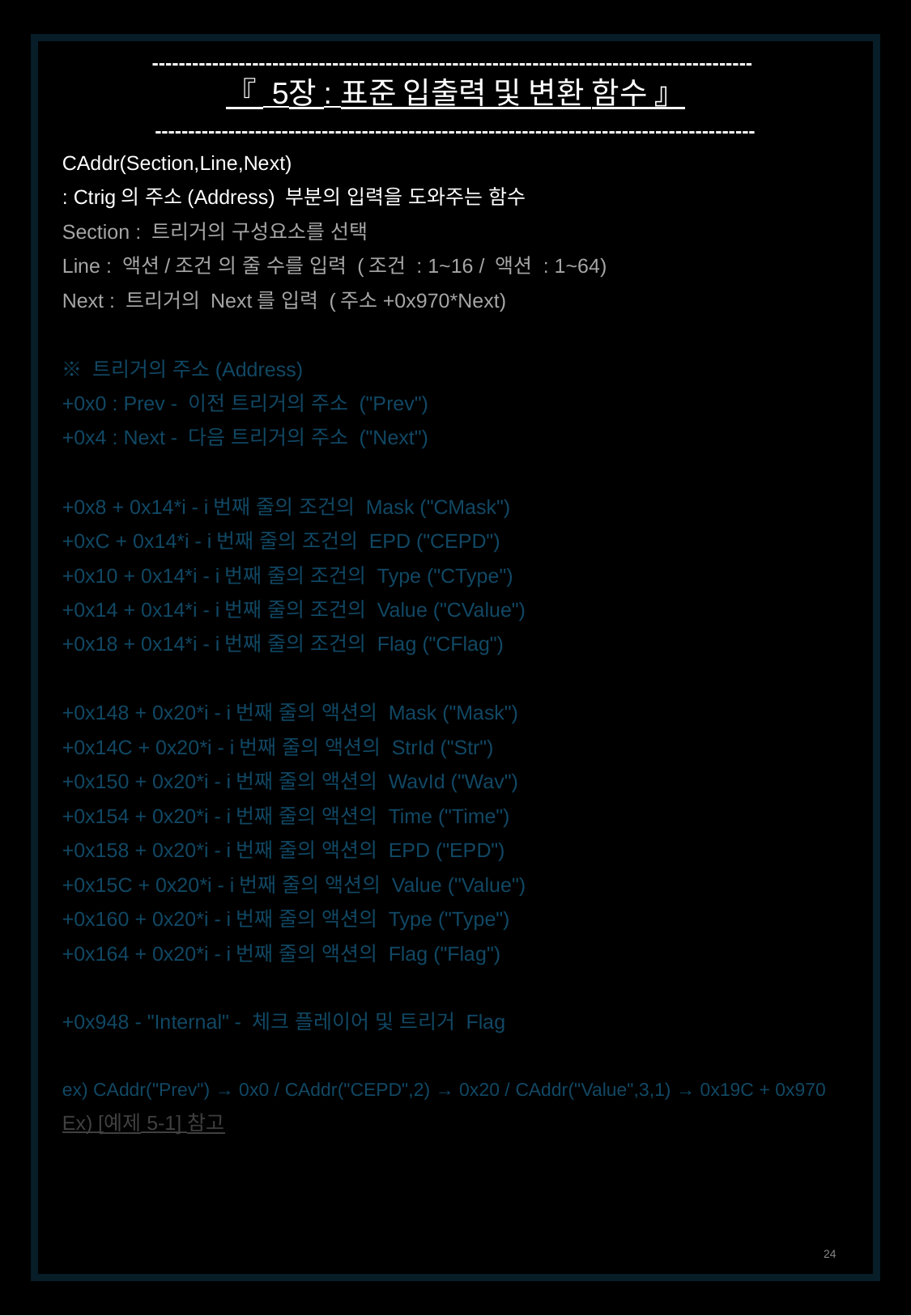

------------------------------------------------------------------------------------------
『  5장 : 표준 입출력 및 변환 함수 』
------------------------------------------------------------------------------------------
CAddr(Section,Line,Next)
: Ctrig의 주소(Address) 부분의 입력을 도와주는 함수
Section : 트리거의 구성요소를 선택
Line : 액션/조건 의 줄 수를 입력 (조건 : 1~16 / 액션 : 1~64)
Next : 트리거의 Next를 입력 (주소+0x970*Next)

※ 트리거의 주소(Address)
+0x0 : Prev - 이전 트리거의 주소 ("Prev")
+0x4 : Next - 다음 트리거의 주소 ("Next")

+0x8 + 0x14*i - i번째 줄의 조건의 Mask ("CMask")
+0xC + 0x14*i - i번째 줄의 조건의 EPD ("CEPD")
+0x10 + 0x14*i - i번째 줄의 조건의 Type ("CType")
+0x14 + 0x14*i - i번째 줄의 조건의 Value ("CValue")
+0x18 + 0x14*i - i번째 줄의 조건의 Flag ("CFlag")

+0x148 + 0x20*i - i번째 줄의 액션의 Mask ("Mask")
+0x14C + 0x20*i - i번째 줄의 액션의 StrId ("Str")
+0x150 + 0x20*i - i번째 줄의 액션의 WavId ("Wav")
+0x154 + 0x20*i - i번째 줄의 액션의 Time ("Time")
+0x158 + 0x20*i - i번째 줄의 액션의 EPD ("EPD")
+0x15C + 0x20*i - i번째 줄의 액션의 Value ("Value")
+0x160 + 0x20*i - i번째 줄의 액션의 Type ("Type")
+0x164 + 0x20*i - i번째 줄의 액션의 Flag ("Flag")

+0x948 - "Internal" - 체크 플레이어 및 트리거 Flag

ex) CAddr("Prev") → 0x0 / CAddr("CEPD",2) → 0x20 / CAddr("Value",3,1) → 0x19C + 0x970
Ex) [예제 5-1] 참고
24